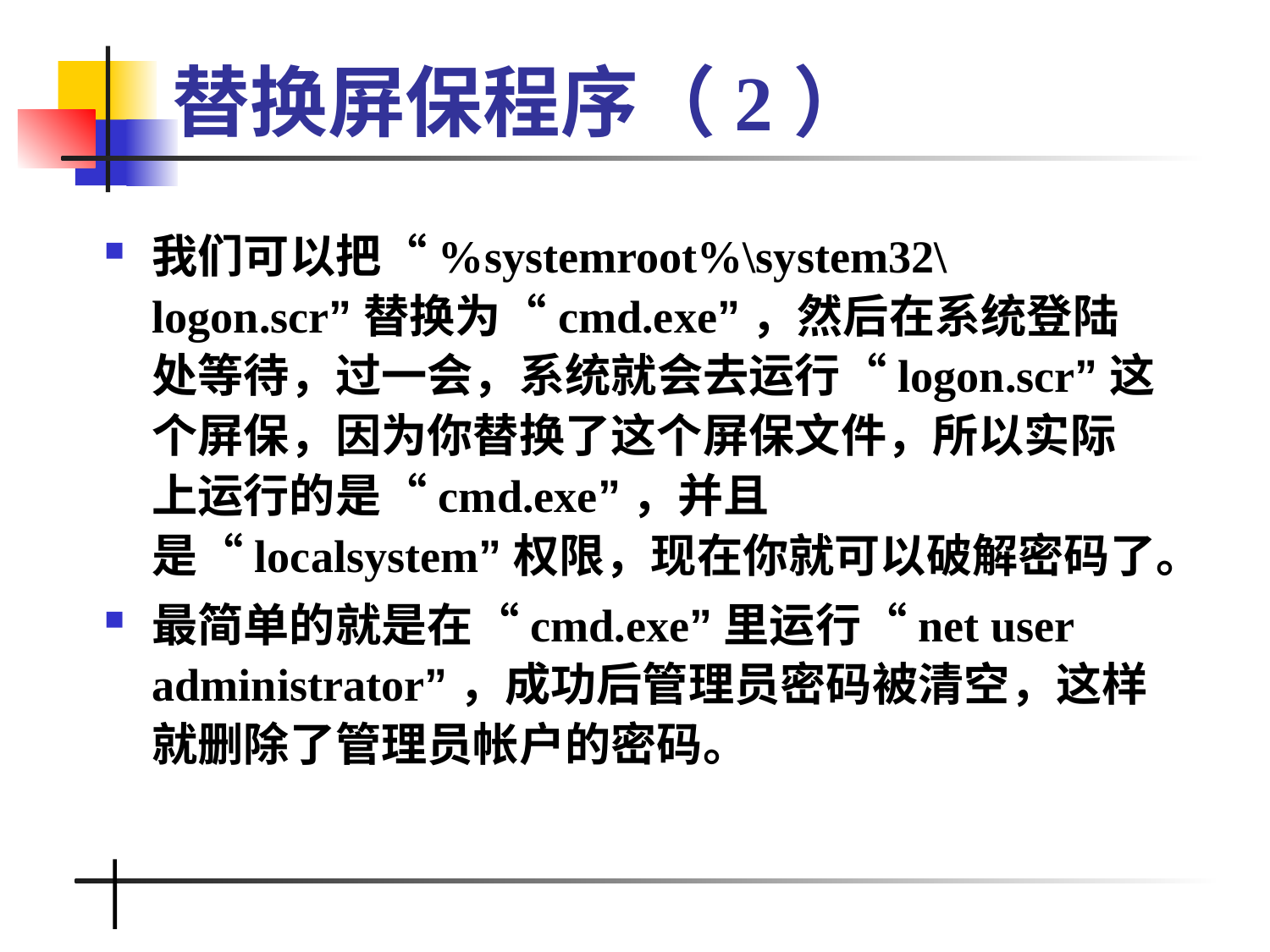

# 替换屏保程序（2）
我们可以把“%systemroot%\system32\logon.scr”替换为“cmd.exe”，然后在系统登陆处等待，过一会，系统就会去运行“logon.scr”这个屏保，因为你替换了这个屏保文件，所以实际上运行的是“cmd.exe”，并且是“localsystem”权限，现在你就可以破解密码了。
最简单的就是在“cmd.exe”里运行“net user administrator”，成功后管理员密码被清空，这样就删除了管理员帐户的密码。